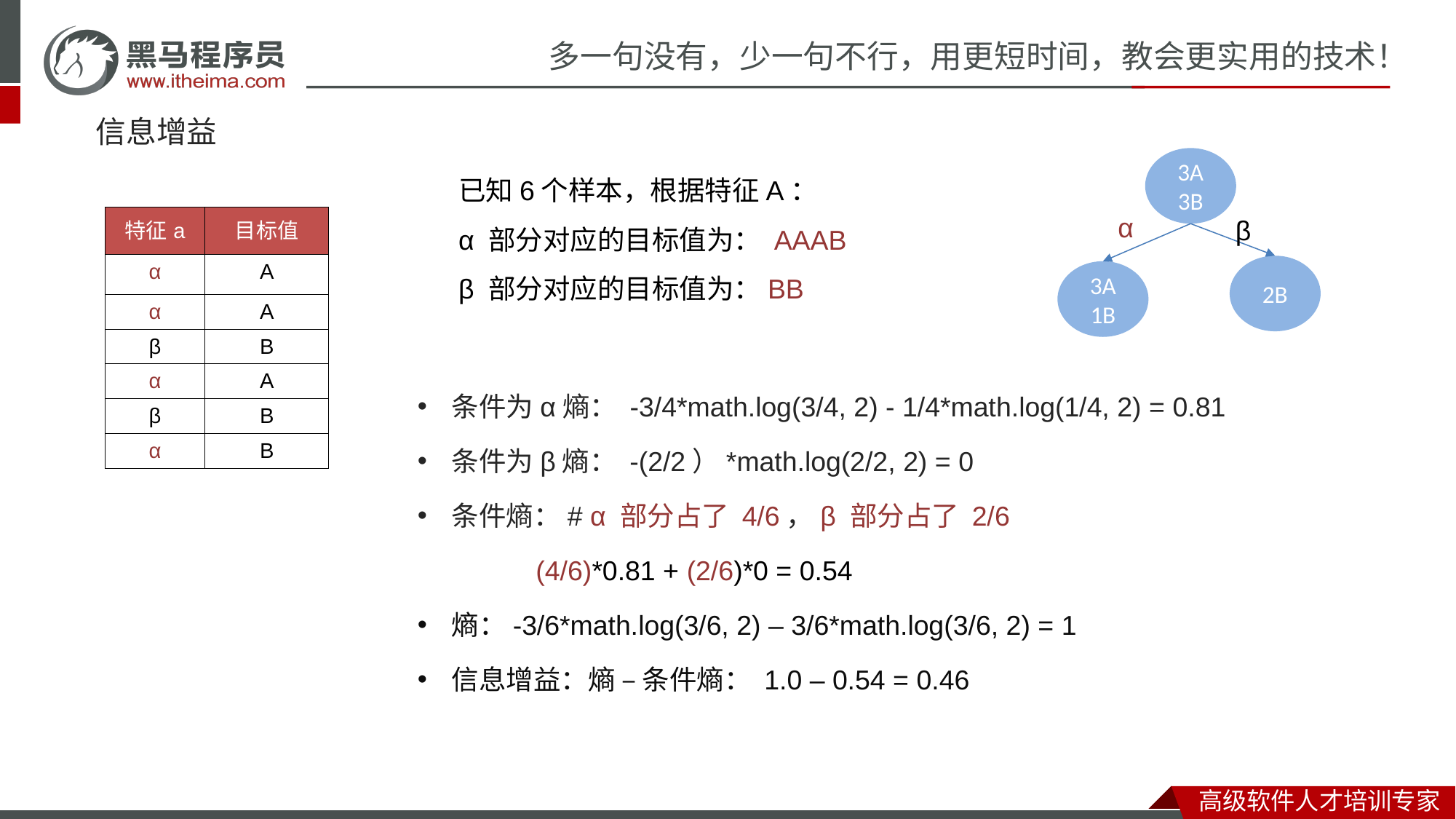

# 信息增益
3A
3B
已知6个样本，根据特征A：
α 部分对应的目标值为： AAAB
β 部分对应的目标值为：BB
α
| 特征a | 目标值 |
| --- | --- |
| α | A |
| α | A |
| β | B |
| α | A |
| β | B |
| α | B |
β
2B
3A
1B
条件为α熵： -3/4*math.log(3/4, 2) - 1/4*math.log(1/4, 2) = 0.81
条件为β熵： -(2/2）*math.log(2/2, 2) = 0
条件熵：# α 部分占了 4/6，β 部分占了 2/6
(4/6)*0.81 + (2/6)*0 = 0.54
熵：-3/6*math.log(3/6, 2) – 3/6*math.log(3/6, 2) = 1
信息增益：熵 – 条件熵： 1.0 – 0.54 = 0.46